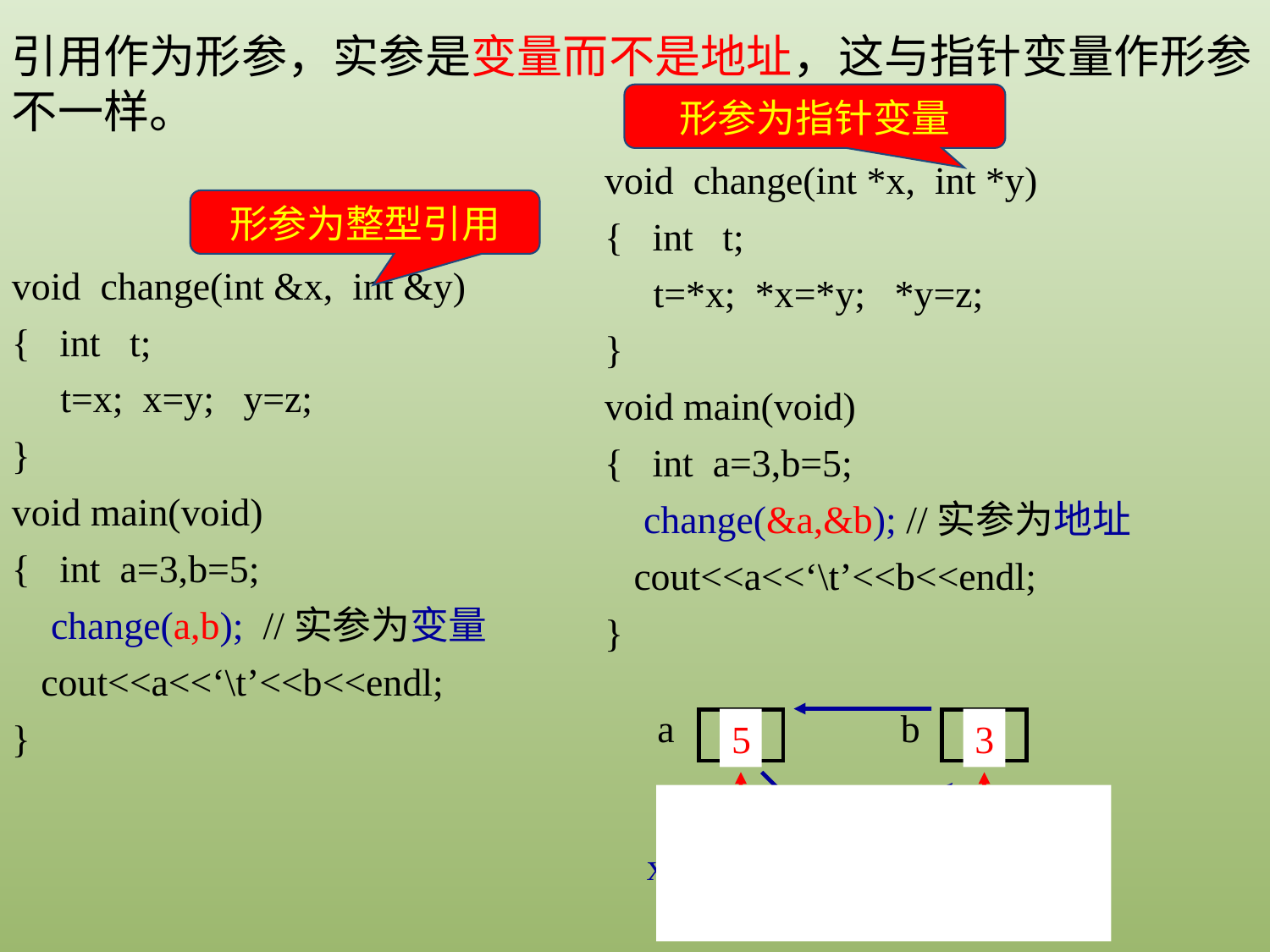

引用作为形参，实参是变量而不是地址，这与指针变量作形参不一样。
形参为指针变量
void  change(int *x,  int *y)
{   int   t;
     t=*x;  *x=*y;   *y=z;
}
void main(void)
{   int  a=3,b=5;
    change(&a,&b); //实参为地址
   cout<<a<<‘\t’<<b<<endl;
}
形参为整型引用
void  change(int &x,  int &y)
{   int   t;
     t=x;  x=y;   y=z;
}
void main(void)
{   int  a=3,b=5;
    change(a,b);  //实参为变量
   cout<<a<<‘\t’<<b<<endl;
}
a
3
b
5
5

3

y
&a
x
&b
t
3

553